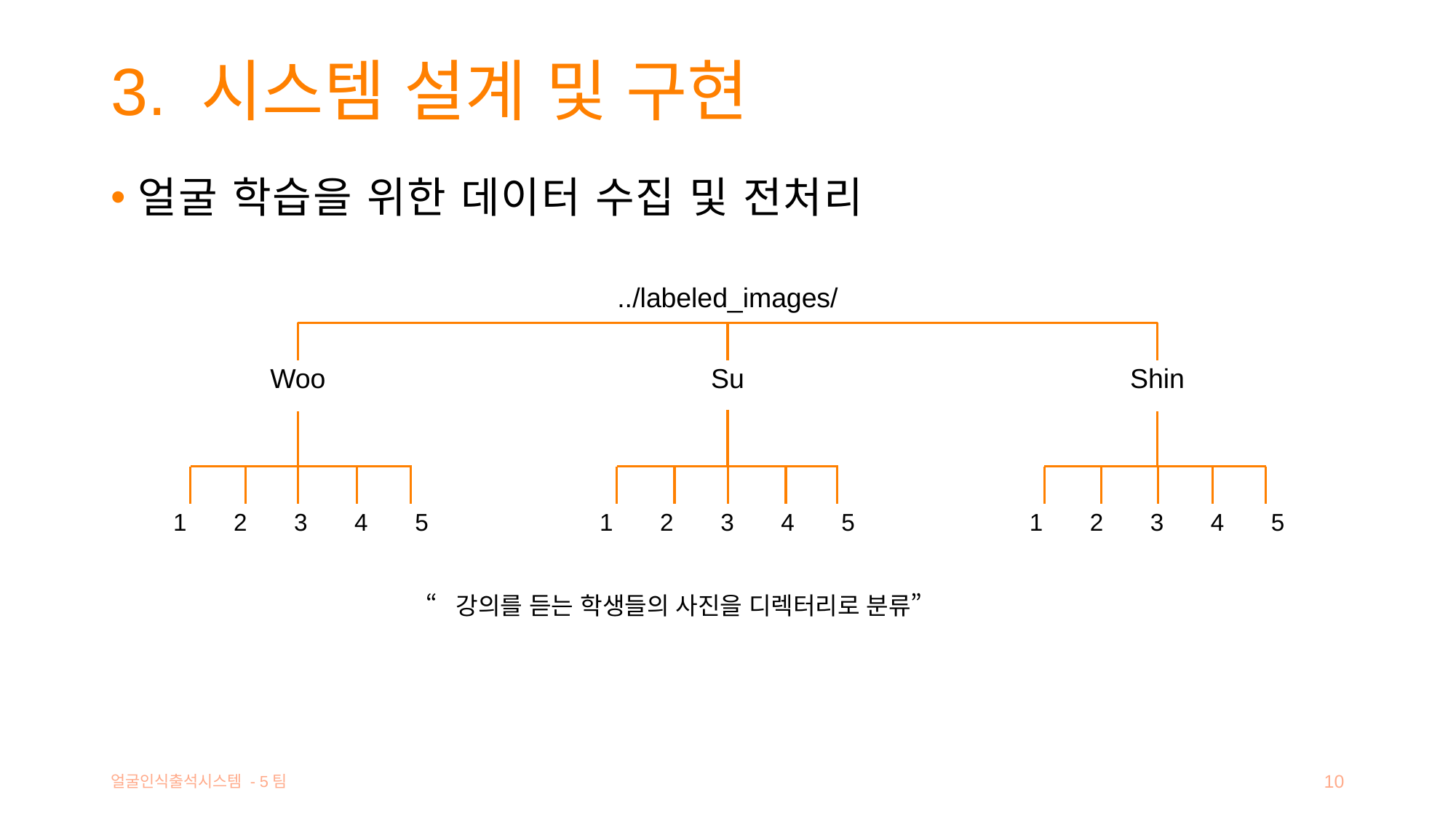

# 3. 시스템 설계 및 구현
얼굴 학습을 위한 데이터 수집 및 전처리
../labeled_images/
Woo
Su
Shin
1       2       3       4       5
1       2       3       4       5
1       2       3       4       5
“강의를 듣는 학생들의 사진을 디렉터리로 분류”
얼굴인식출석시스템 - 5팀
10